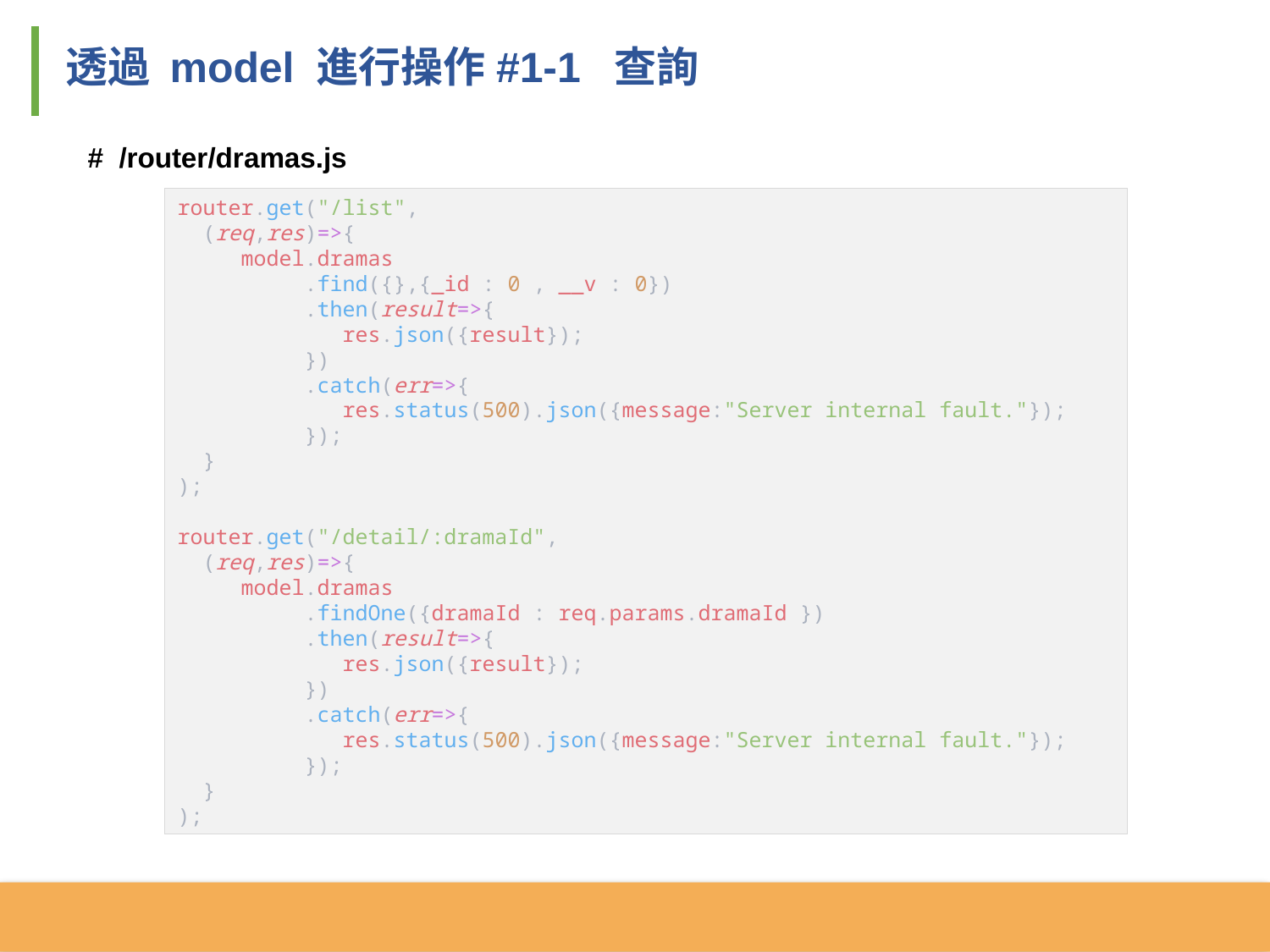

透過 model 進行操作#1-1  查詢
#  /router/dramas.js
router.get("/list",
  (req,res)=>{
     model.dramas
          .find({},{_id : 0 , __v : 0})
          .then(result=>{
             res.json({result});
          })
          .catch(err=>{
             res.status(500).json({message:"Server internal fault."});
          });
  }
);
router.get("/detail/:dramaId",
  (req,res)=>{
     model.dramas
          .findOne({dramaId : req.params.dramaId })
          .then(result=>{
             res.json({result});
          })
          .catch(err=>{
             res.status(500).json({message:"Server internal fault."});
          });
  }
);